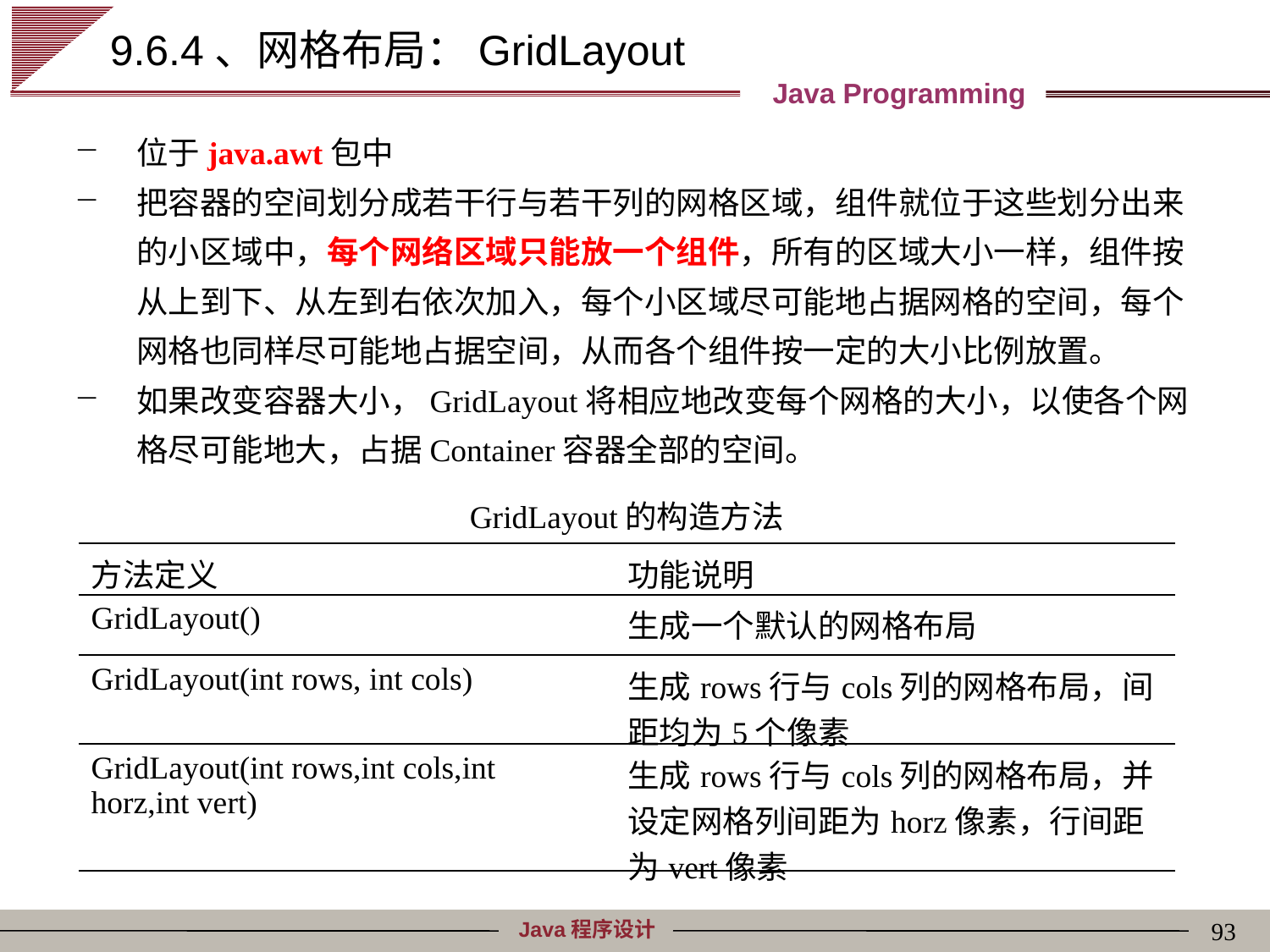

# 9.6.4、网格布局：GridLayout
位于java.awt包中
把容器的空间划分成若干行与若干列的网格区域，组件就位于这些划分出来的小区域中，每个网络区域只能放一个组件，所有的区域大小一样，组件按从上到下、从左到右依次加入，每个小区域尽可能地占据网格的空间，每个网格也同样尽可能地占据空间，从而各个组件按一定的大小比例放置。
如果改变容器大小，GridLayout将相应地改变每个网格的大小，以使各个网格尽可能地大，占据Container容器全部的空间。
| GridLayout的构造方法 |  |
| --- | --- |
| 方法定义 | 功能说明 |
| GridLayout() | 生成一个默认的网格布局 |
| GridLayout(int rows, int cols) | 生成rows行与cols列的网格布局，间距均为5个像素 |
| GridLayout(int rows,int cols,int horz,int vert) | 生成rows行与cols列的网格布局，并设定网格列间距为horz像素，行间距为vert像素 |